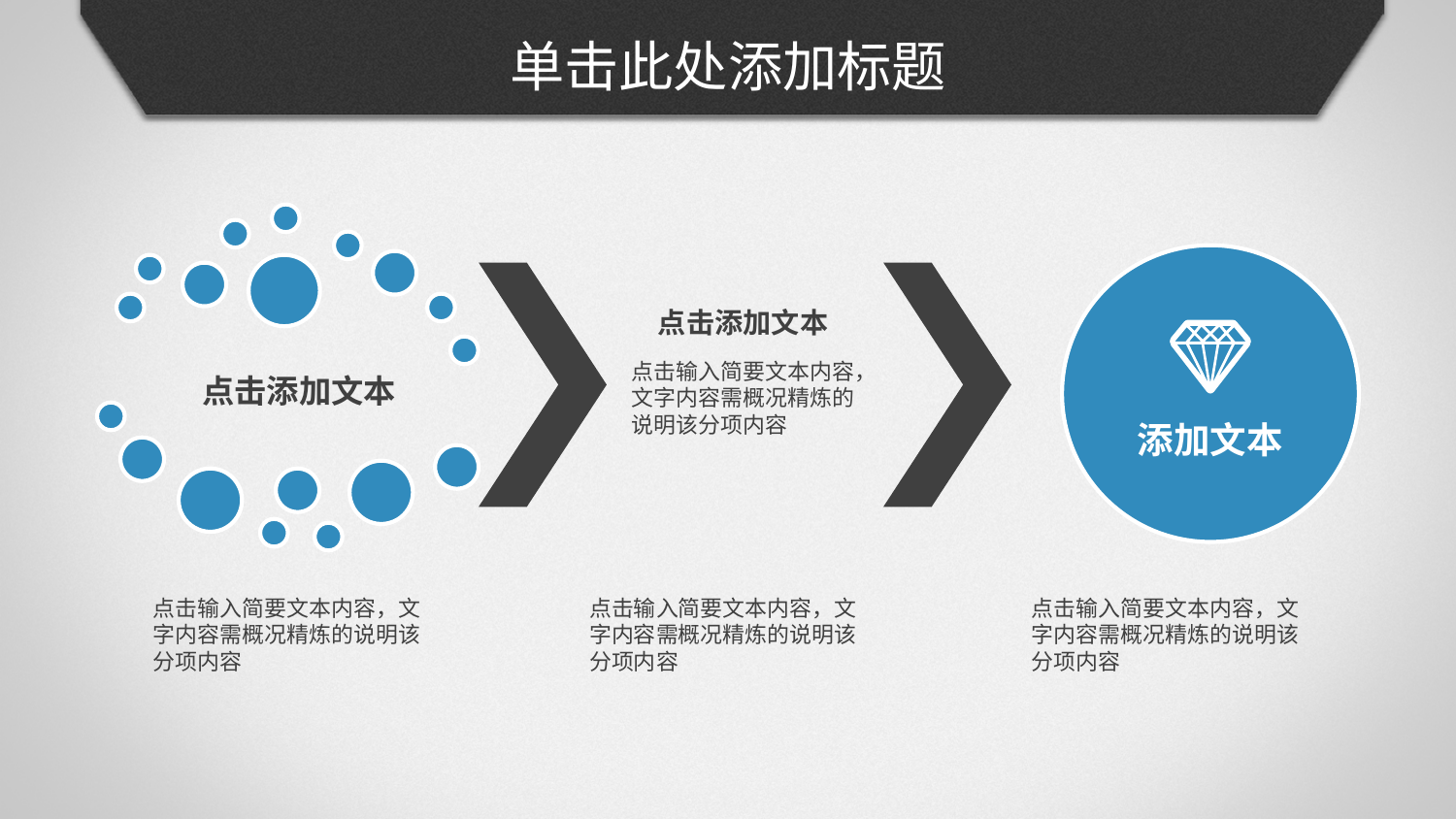

# 单击此处添加标题

点击添加文本

点击输入简要文本内容，文字内容需概况精炼的说明该分项内容
点击添加文本

添加文本

点击输入简要文本内容，文字内容需概况精炼的说明该分项内容
点击输入简要文本内容，文字内容需概况精炼的说明该分项内容
点击输入简要文本内容，文字内容需概况精炼的说明该分项内容